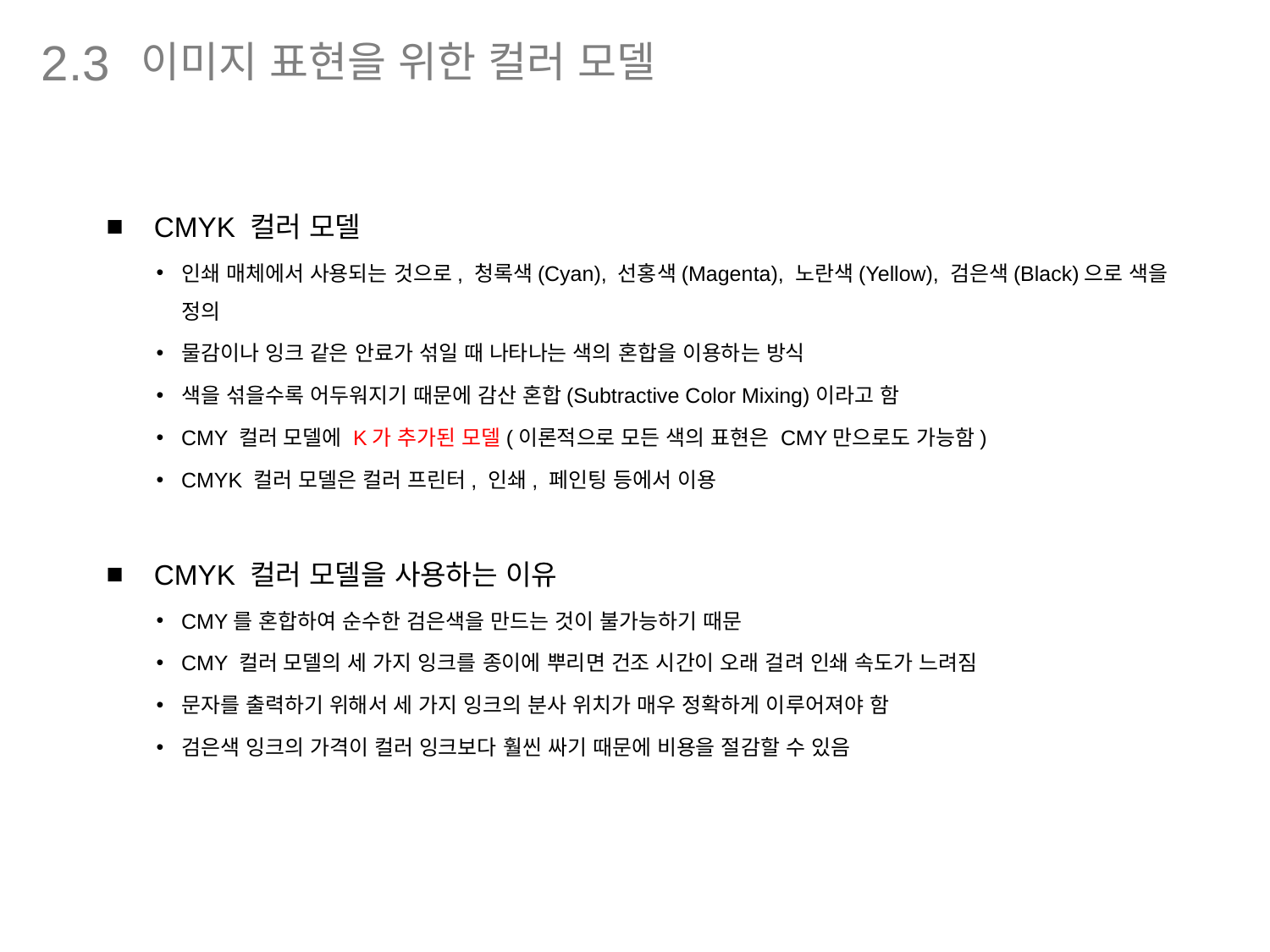

이미지 표현을 위한 컬러 모델
2.3
CMYK 컬러 모델
인쇄 매체에서 사용되는 것으로, 청록색(Cyan), 선홍색(Magenta), 노란색(Yellow), 검은색(Black)으로 색을 정의
물감이나 잉크 같은 안료가 섞일 때 나타나는 색의 혼합을 이용하는 방식
색을 섞을수록 어두워지기 때문에 감산 혼합(Subtractive Color Mixing)이라고 함
CMY 컬러 모델에 K가 추가된 모델(이론적으로 모든 색의 표현은 CMY만으로도 가능함)
CMYK 컬러 모델은 컬러 프린터, 인쇄, 페인팅 등에서 이용

CMYK 컬러 모델을 사용하는 이유
CMY를 혼합하여 순수한 검은색을 만드는 것이 불가능하기 때문
CMY 컬러 모델의 세 가지 잉크를 종이에 뿌리면 건조 시간이 오래 걸려 인쇄 속도가 느려짐
문자를 출력하기 위해서 세 가지 잉크의 분사 위치가 매우 정확하게 이루어져야 함
검은색 잉크의 가격이 컬러 잉크보다 훨씬 싸기 때문에 비용을 절감할 수 있음